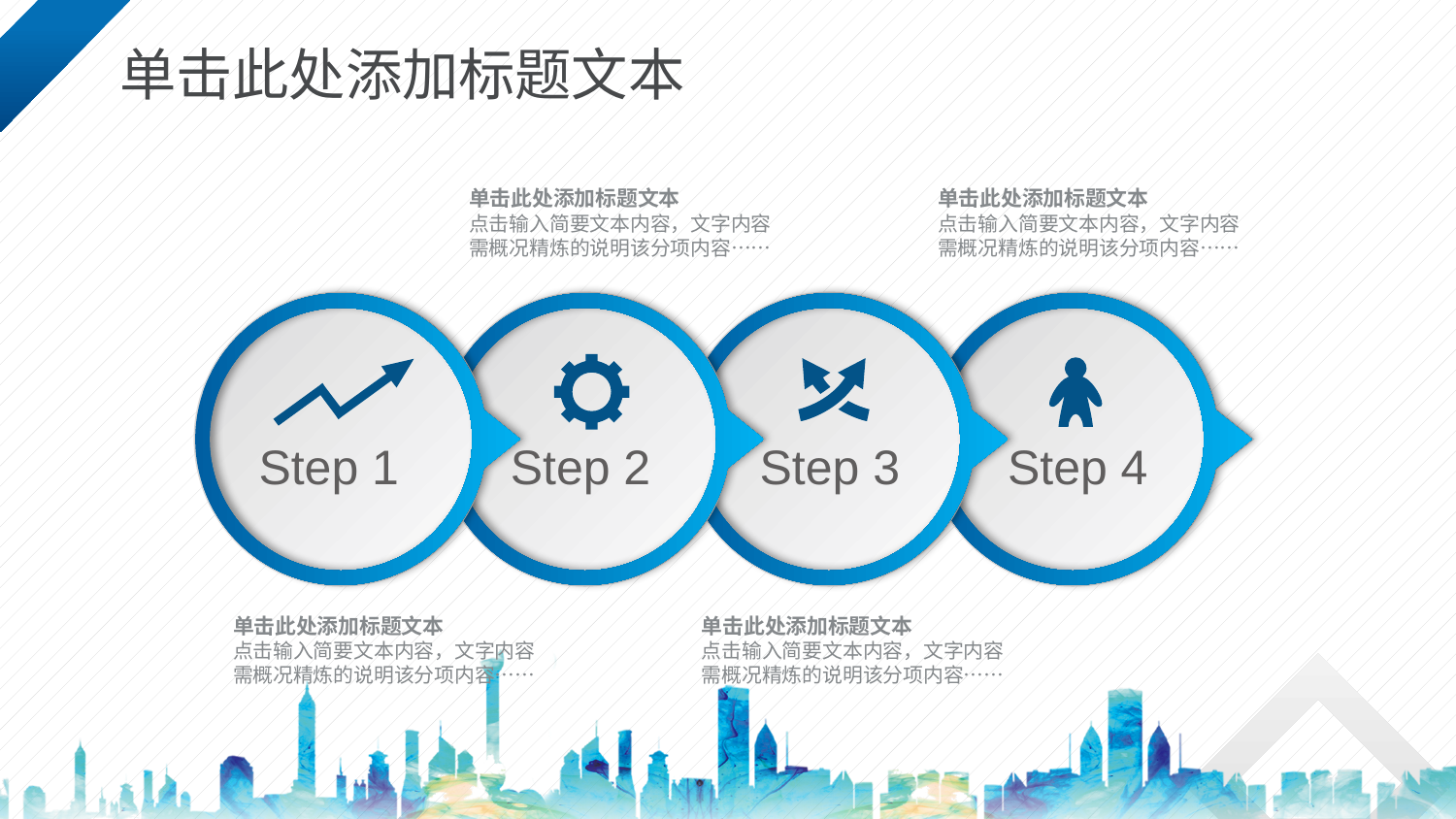

单击此处添加标题文本
单击此处添加标题文本
点击输入简要文本内容，文字内容需概况精炼的说明该分项内容……
单击此处添加标题文本
点击输入简要文本内容，文字内容需概况精炼的说明该分项内容……

Step 1

Step 2

Step 3

Step 4
单击此处添加标题文本
点击输入简要文本内容，文字内容需概况精炼的说明该分项内容……
单击此处添加标题文本
点击输入简要文本内容，文字内容需概况精炼的说明该分项内容……